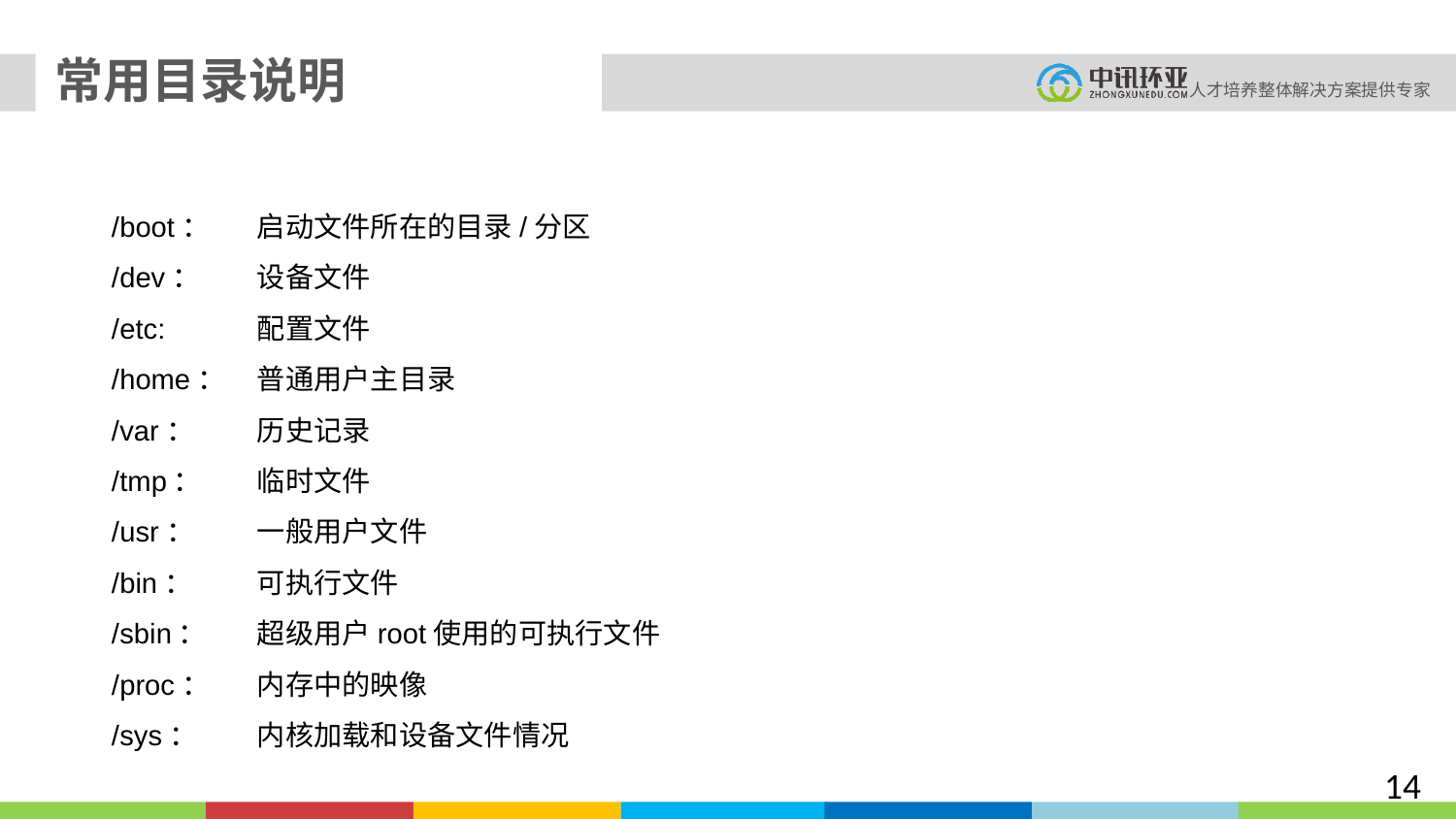

常用目录说明
/boot：	启动文件所在的目录/分区
/dev： 	设备文件
/etc:  	配置文件
/home：	普通用户主目录
/var： 	历史记录
/tmp： 	临时文件
/usr： 	一般用户文件
/bin： 	可执行文件
/sbin：	超级用户root使用的可执行文件
/proc：	内存中的映像
/sys：	内核加载和设备文件情况
14